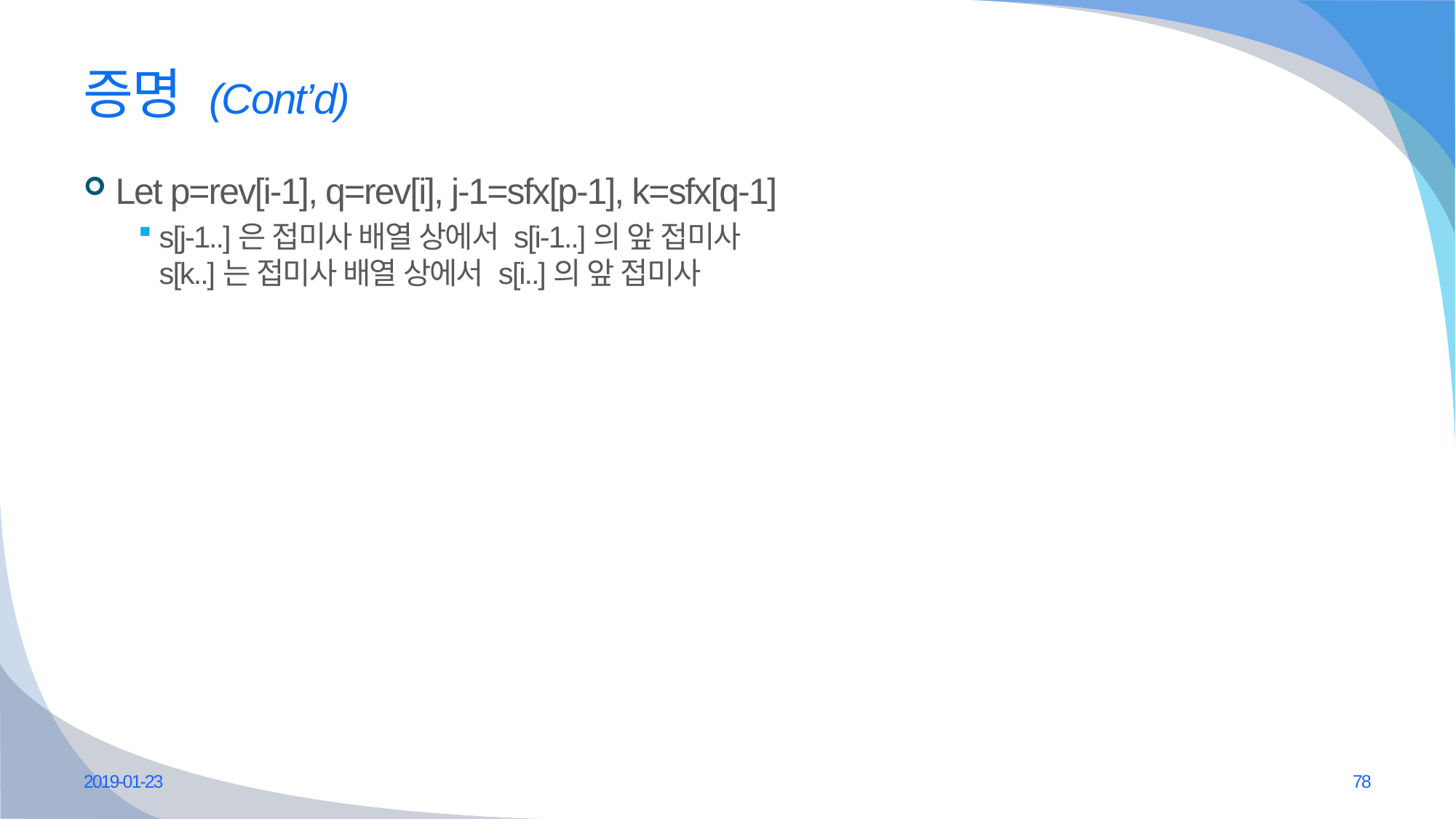

# 증명 (Cont’d)
Let p=rev[i-1], q=rev[i], j-1=sfx[p-1], k=sfx[q-1]
s[j-1..]은 접미사 배열 상에서 s[i-1..]의 앞 접미사
s[k..]는 접미사 배열 상에서 s[i..]의 앞 접미사
2019-01-23
78